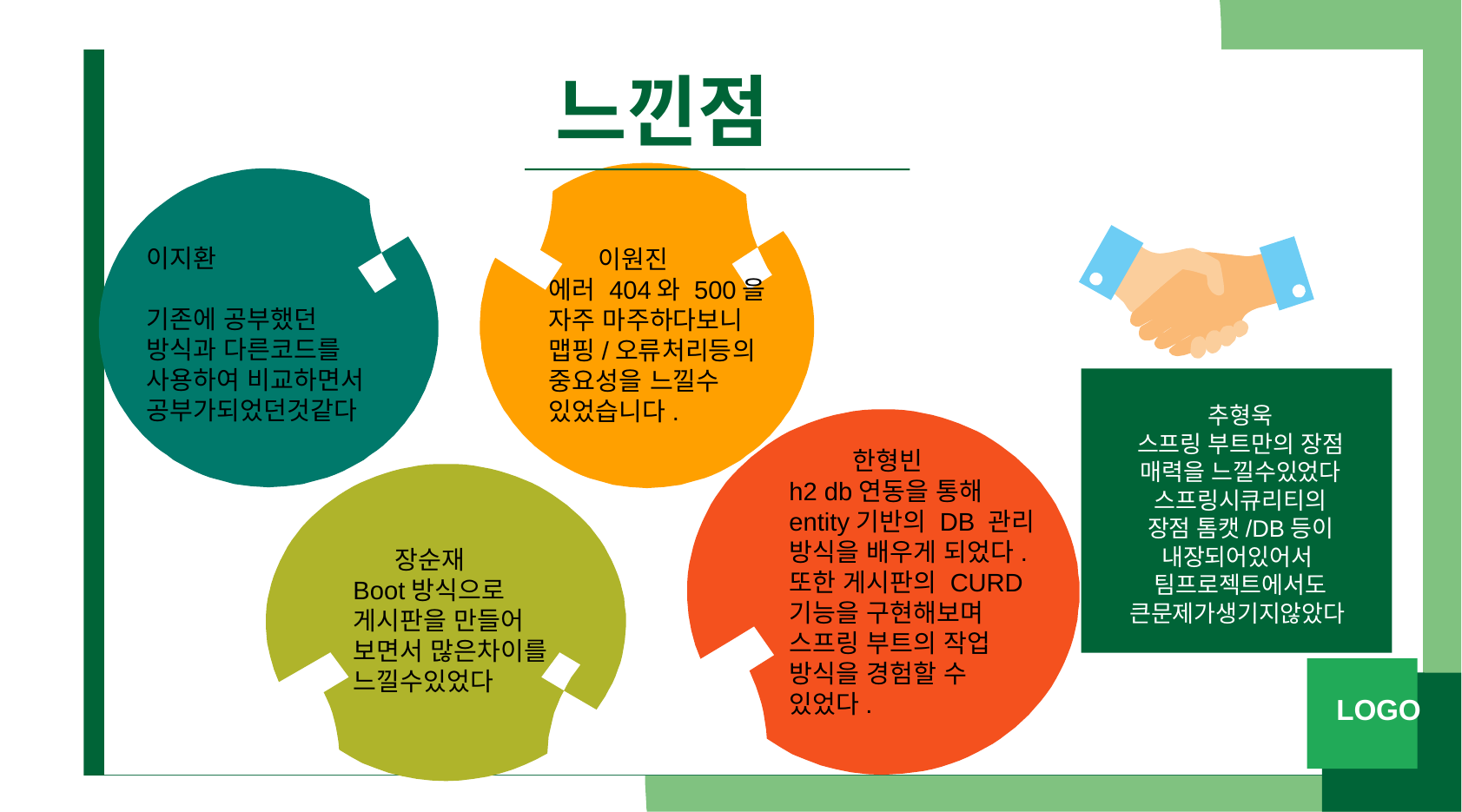

느낀점
Chapter2

이지환

기존에 공부했던
방식과 다른코드를
사용하여 비교하면서
공부가되었던것같다

      이원진
에러 404와 500을
자주 마주하다보니 맵핑/오류처리등의
중요성을 느낄수      있었습니다.

추형욱
스프링 부트만의 장점
매력을 느낄수있었다
스프링시큐리티의
장점 톰캣/DB등이
내장되어있어서
팀프로젝트에서도 큰문제가생기지않았다

        한형빈
h2 db연동을 통해 entity기반의 DB 관리 방식을 배우게 되었다.또한 게시판의 CURD 기능을 구현해보며 스프링 부트의 작업 방식을 경험할 수 있었다.

     장순재
Boot방식으로 게시판을 만들어
보면서 많은차이를
느낄수있었다

LOGO